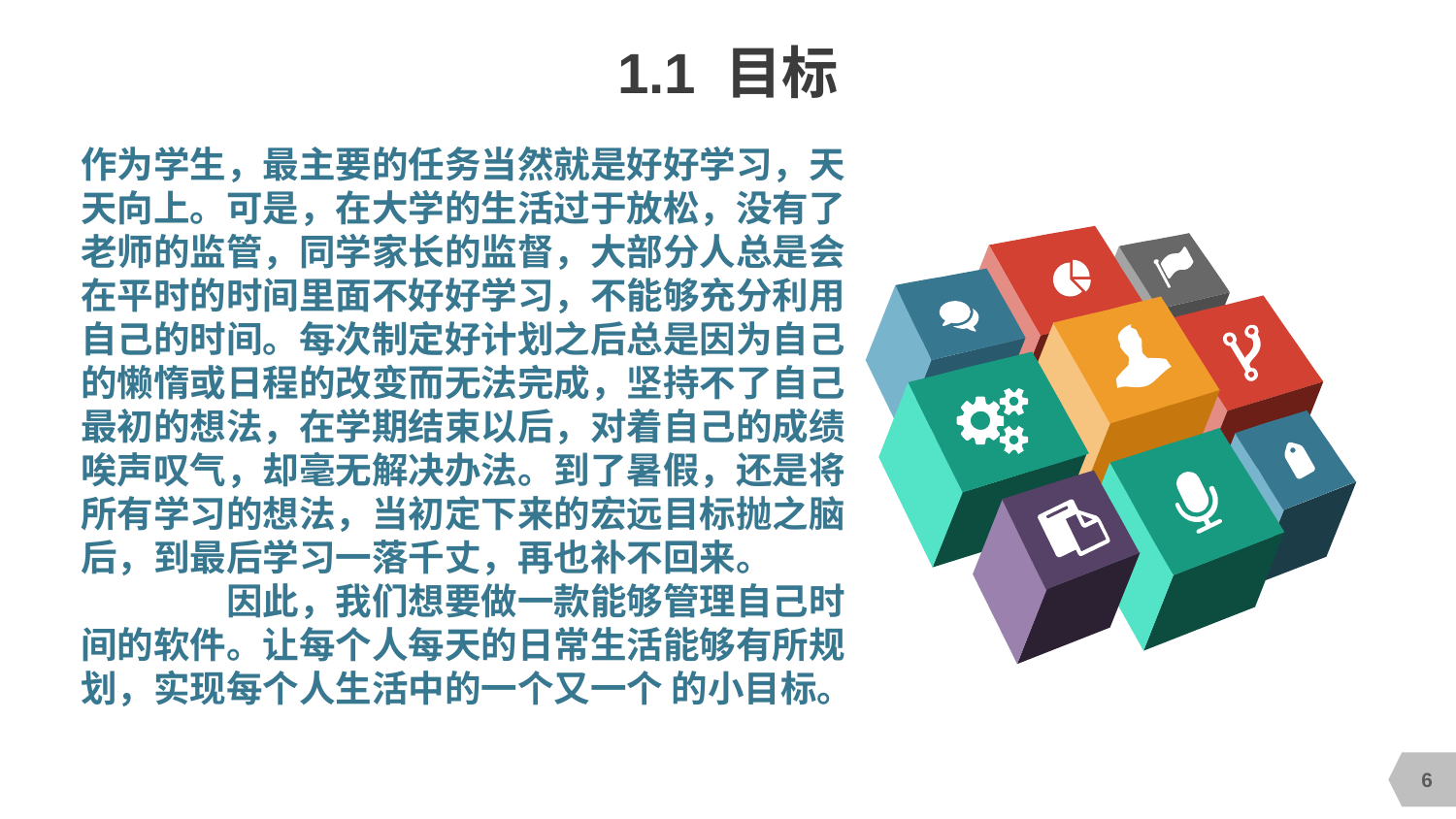

# 1.1 目标
作为学生，最主要的任务当然就是好好学习，天天向上。可是，在大学的生活过于放松，没有了老师的监管，同学家长的监督，大部分人总是会在平时的时间里面不好好学习，不能够充分利用自己的时间。每次制定好计划之后总是因为自己的懒惰或日程的改变而无法完成，坚持不了自己最初的想法，在学期结束以后，对着自己的成绩唉声叹气，却毫无解决办法。到了暑假，还是将所有学习的想法，当初定下来的宏远目标抛之脑后，到最后学习一落千丈，再也补不回来。
	因此，我们想要做一款能够管理自己时间的软件。让每个人每天的日常生活能够有所规划，实现每个人生活中的一个又一个 的小目标。

6